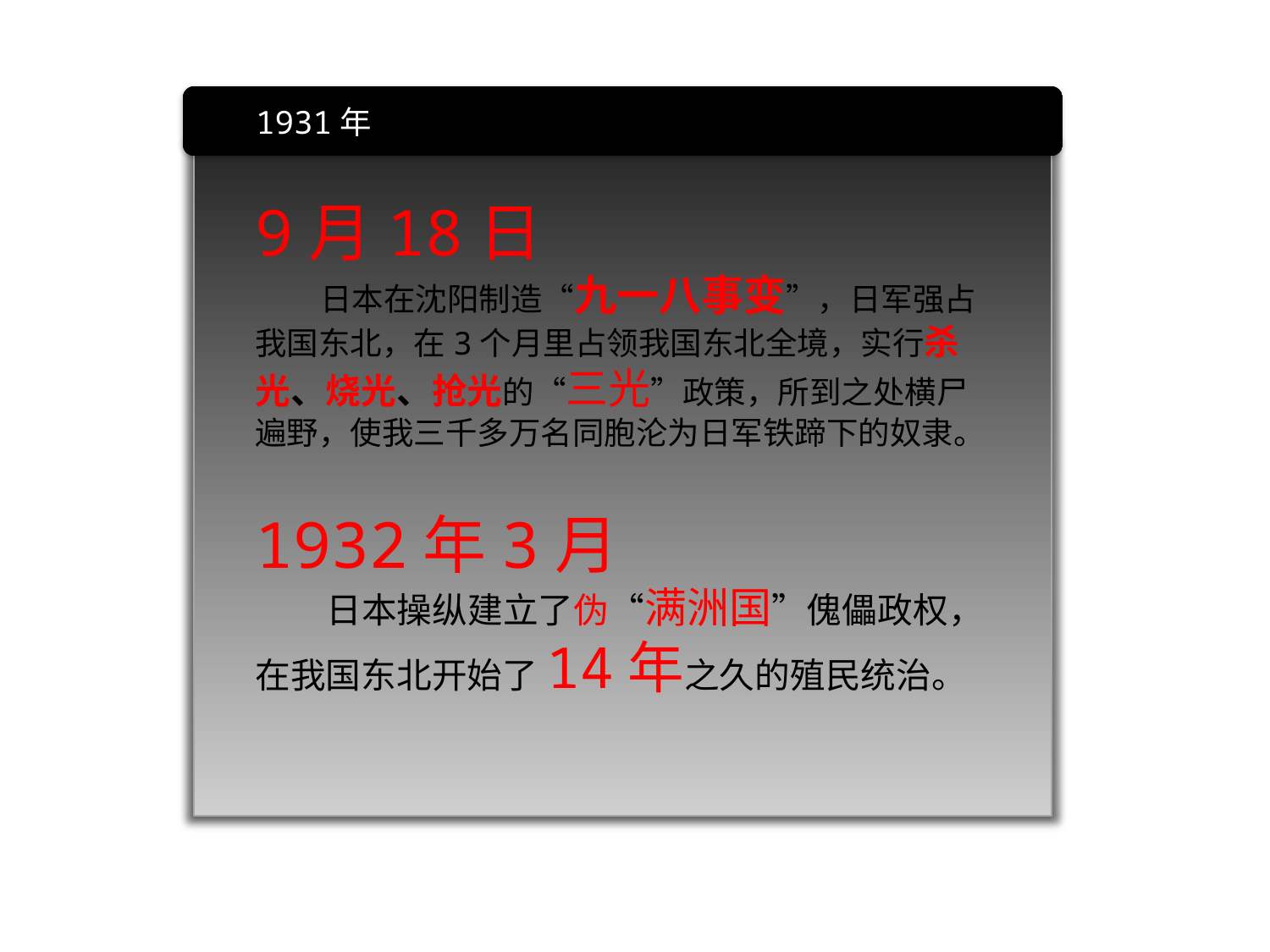

1931年

9月18日
        日本在沈阳制造“九一八事变”，日军强占我国东北，在3个月里占领我国东北全境，实行杀光、烧光、抢光的“三光”政策，所到之处横尸遍野，使我三千多万名同胞沦为日军铁蹄下的奴隶。
1932年3月
        日本操纵建立了伪“满洲国”傀儡政权，
在我国东北开始了14年之久的殖民统治。